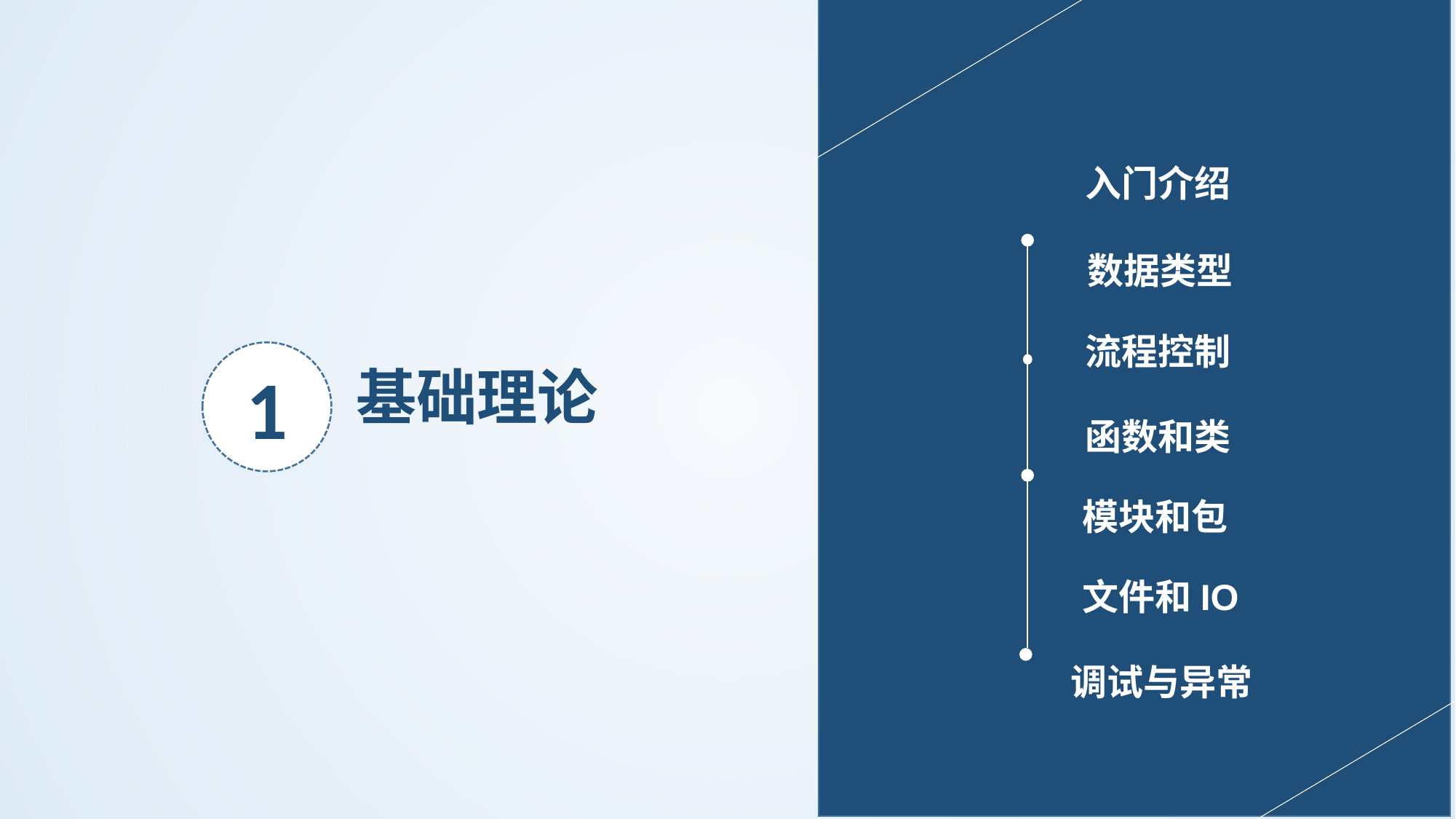

入门介绍

数据类型
流程控制
1
基础理论

函数和类

模块和包
文件和IO

调试与异常